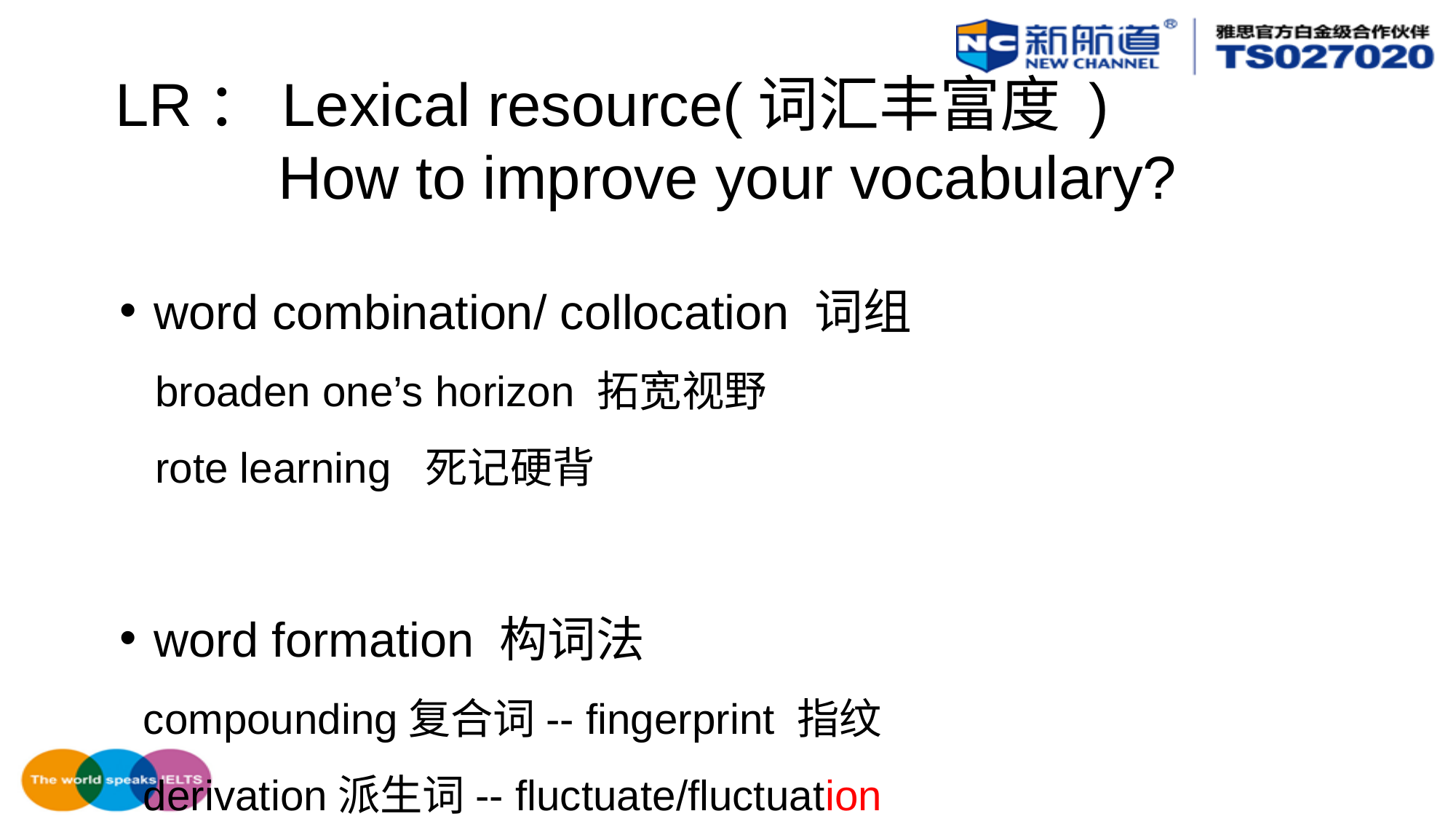

LR：Lexical resource(词汇丰富度 )
How to improve your vocabulary?
word combination/ collocation 词组
   broaden one’s horizon 拓宽视野
   rote learning  死记硬背

word formation 构词法
  compounding复合词-- fingerprint 指纹
  derivation派生词-- fluctuate/fluctuation